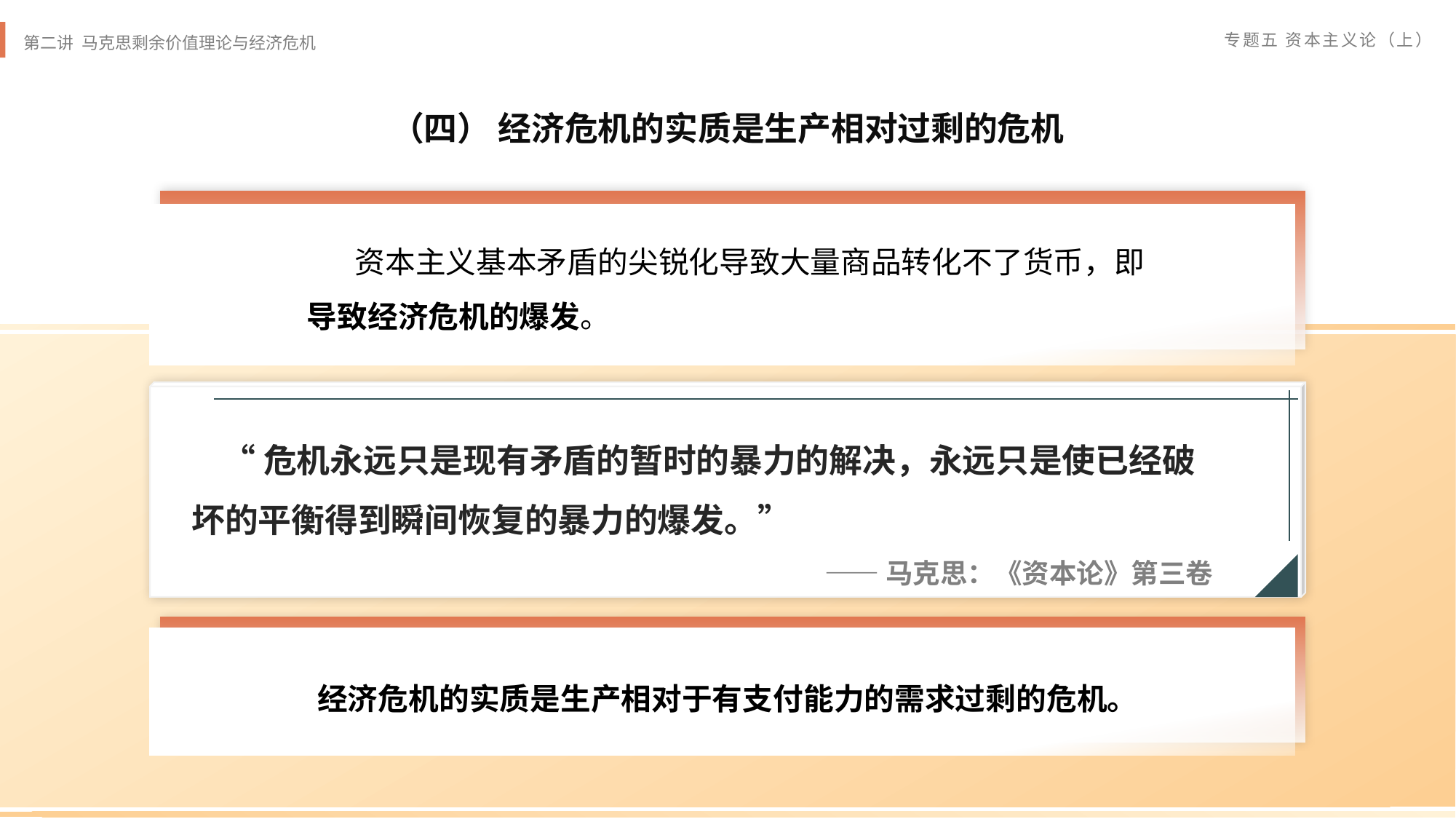

（四） 经济危机的实质是生产相对过剩的危机

      资本主义基本矛盾的尖锐化导致大量商品转化不了货币，即导致经济危机的爆发。

    “危机永远只是现有矛盾的暂时的暴力的解决，永远只是使已经破坏的平衡得到瞬间恢复的暴力的爆发。”
——马克思：《资本论》第三卷

经济危机的实质是生产相对于有支付能力的需求过剩的危机。